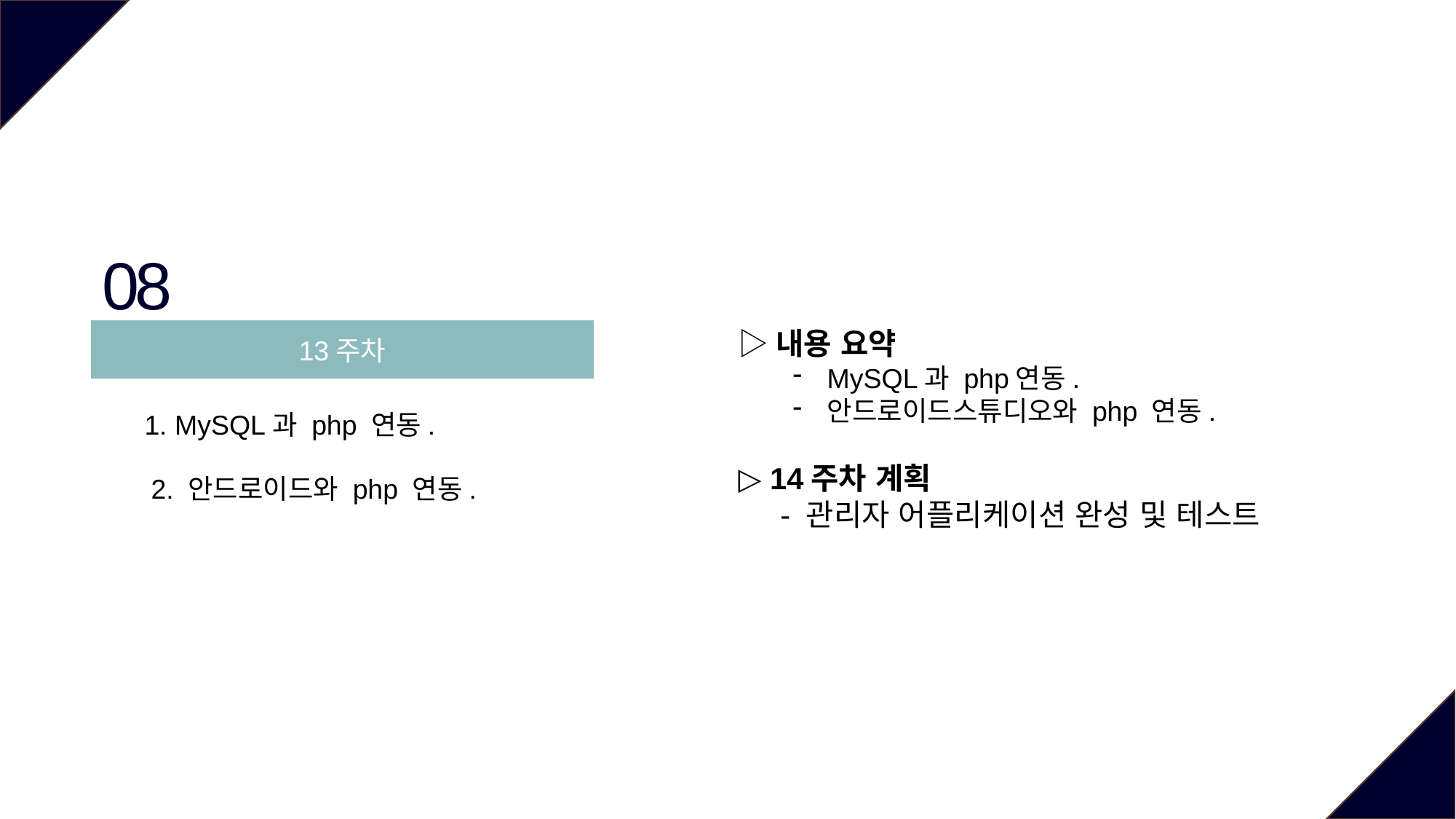

08
▷내용 요약
MySQL과 php연동.
안드로이드스튜디오와 php 연동.

▷ 14주차 계획
     - 관리자 어플리케이션 완성 및 테스트
13주차
1. MySQL과 php 연동.
2. 안드로이드와 php 연동.